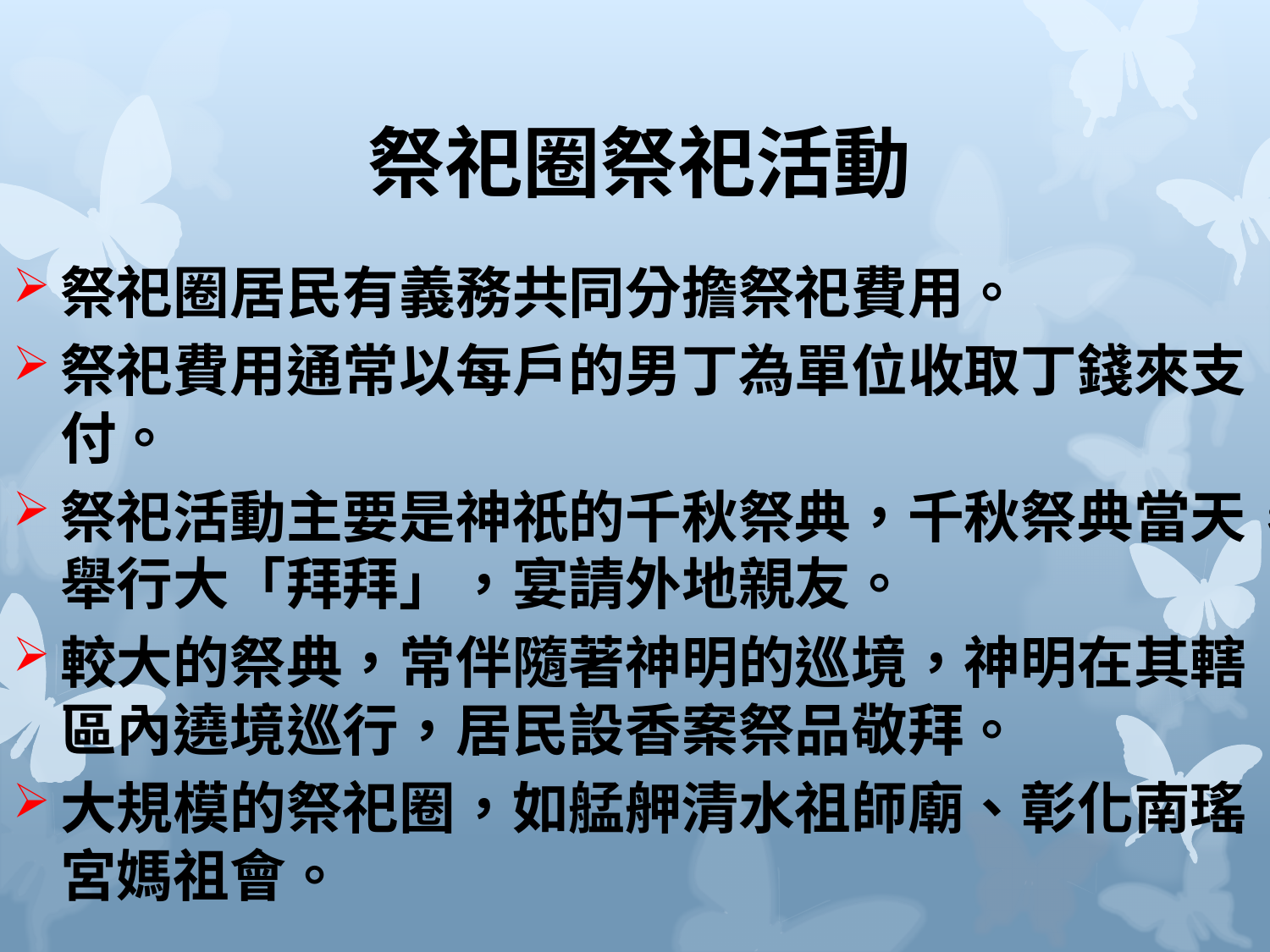

# 祭祀圈祭祀活動
祭祀圈居民有義務共同分擔祭祀費用。
祭祀費用通常以每戶的男丁為單位收取丁錢來支付。
祭祀活動主要是神祇的千秋祭典，千秋祭典當天，舉行大「拜拜」，宴請外地親友。
較大的祭典，常伴隨著神明的巡境，神明在其轄區內遶境巡行，居民設香案祭品敬拜。
大規模的祭祀圈，如艋舺清水祖師廟、彰化南瑤宮媽祖會。